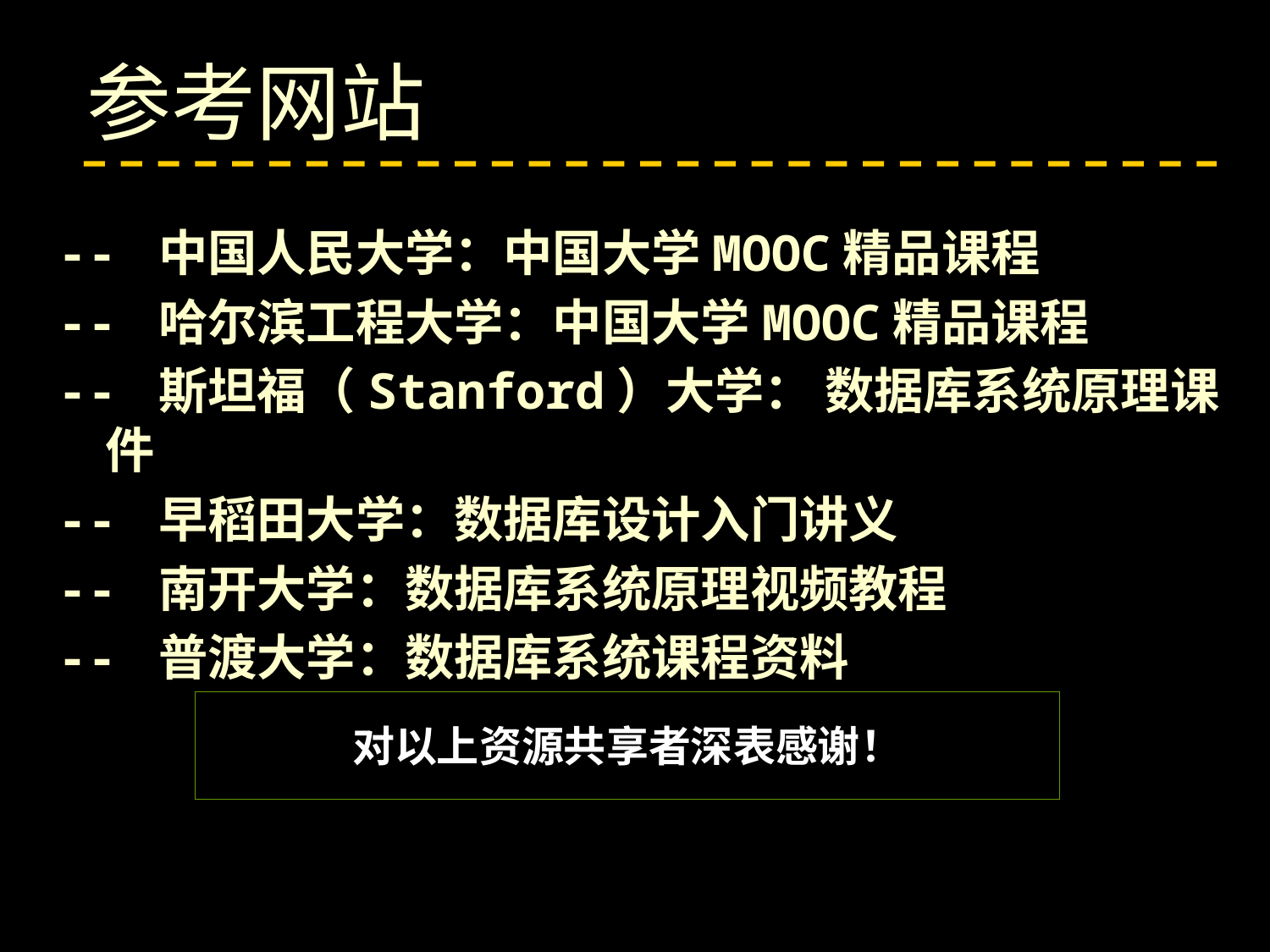

参考网站

-- 中国人民大学：中国大学MOOC精品课程
-- 哈尔滨工程大学：中国大学MOOC精品课程
-- 斯坦福（Stanford）大学： 数据库系统原理课件
-- 早稻田大学：数据库设计入门讲义
-- 南开大学：数据库系统原理视频教程
-- 普渡大学：数据库系统课程资料
对以上资源共享者深表感谢！
21